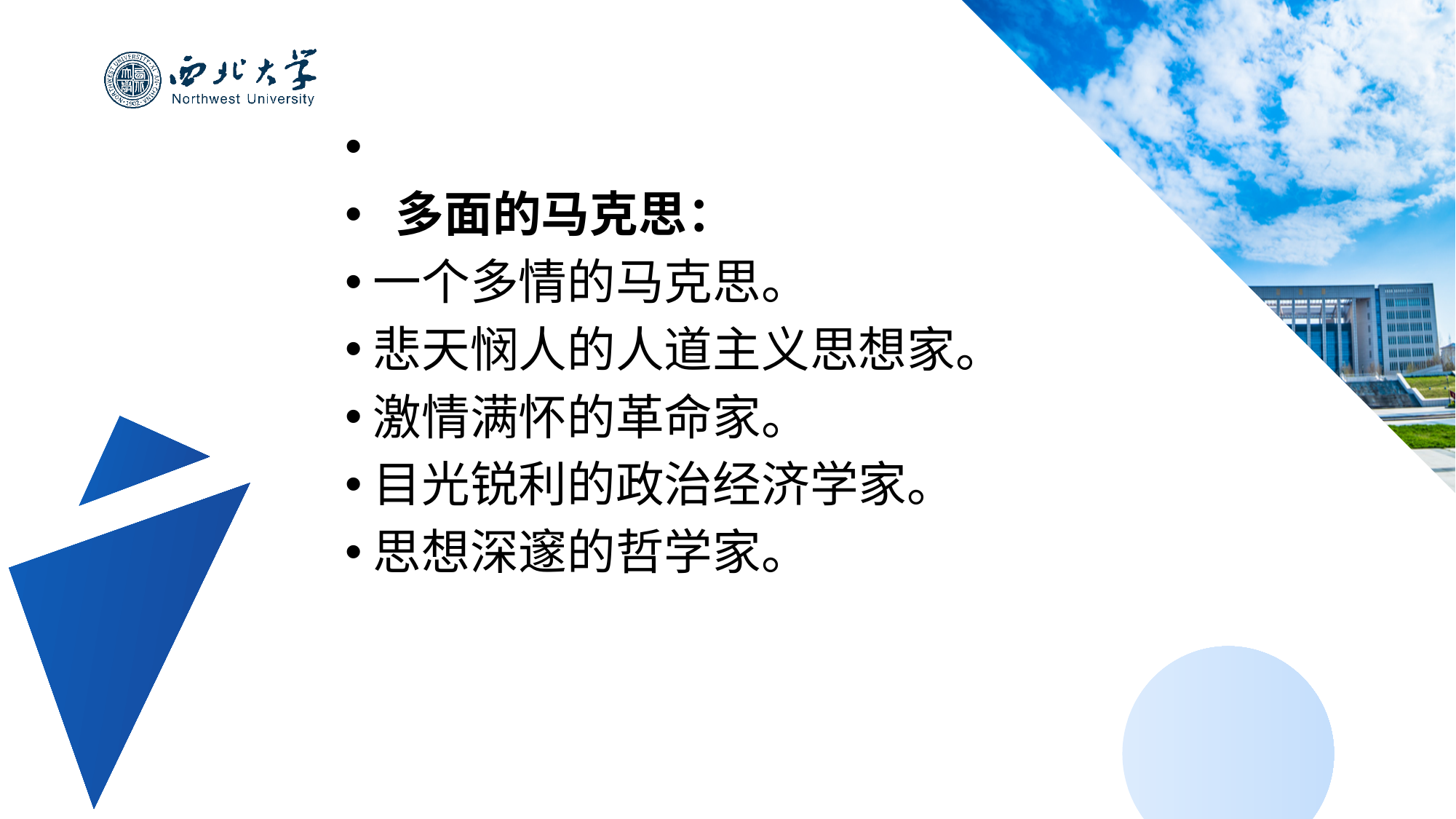

多面的马克思：
一个多情的马克思。
悲天悯人的人道主义思想家。
激情满怀的革命家。
目光锐利的政治经济学家。
思想深邃的哲学家。